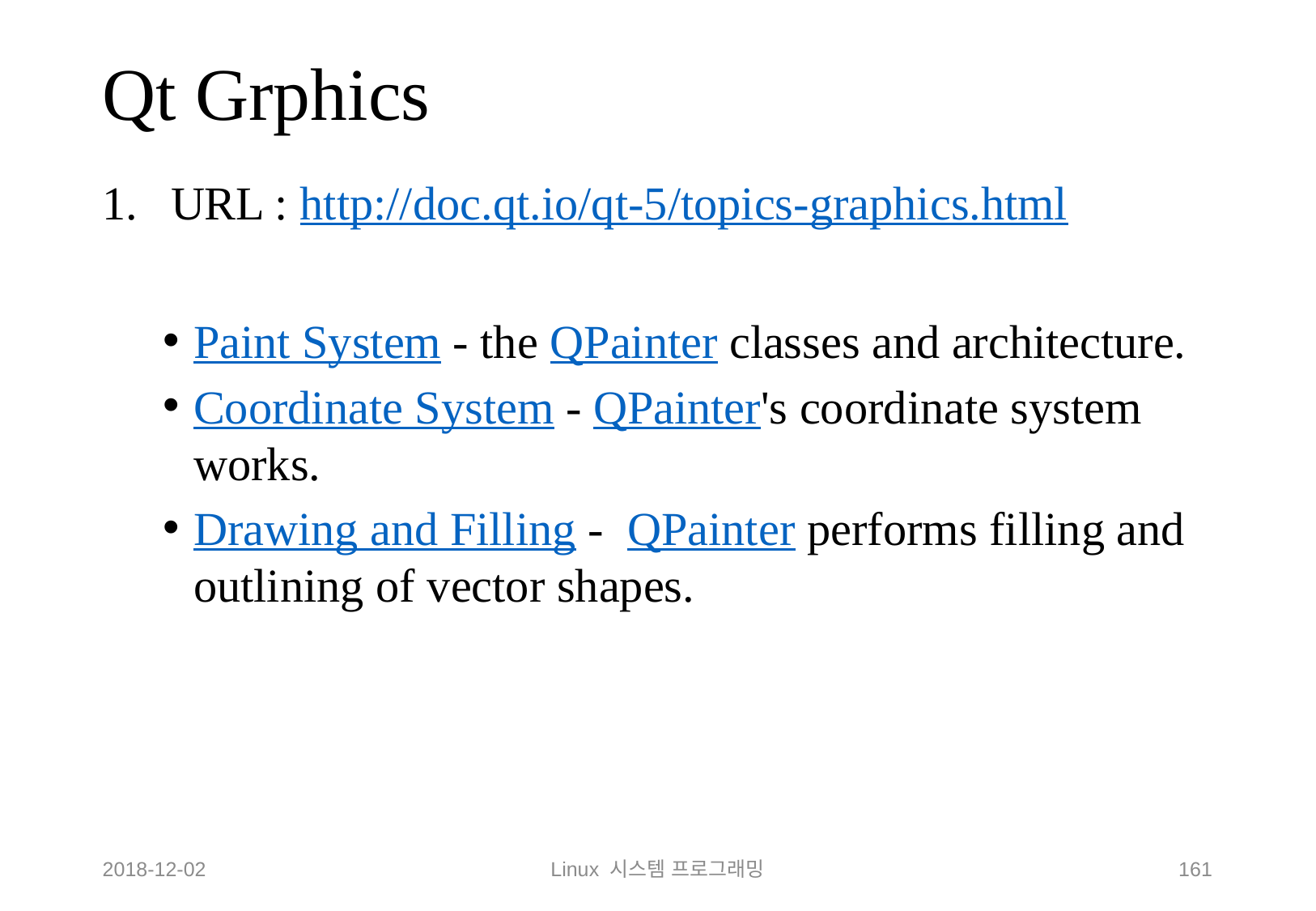

# Qt Grphics
URL : http://doc.qt.io/qt-5/topics-graphics.html

Paint System - the QPainter classes and architecture.
Coordinate System - QPainter's coordinate system works.
Drawing and Filling -  QPainter performs filling and outlining of vector shapes.

2018-12-02
Linux 시스템 프로그래밍
161